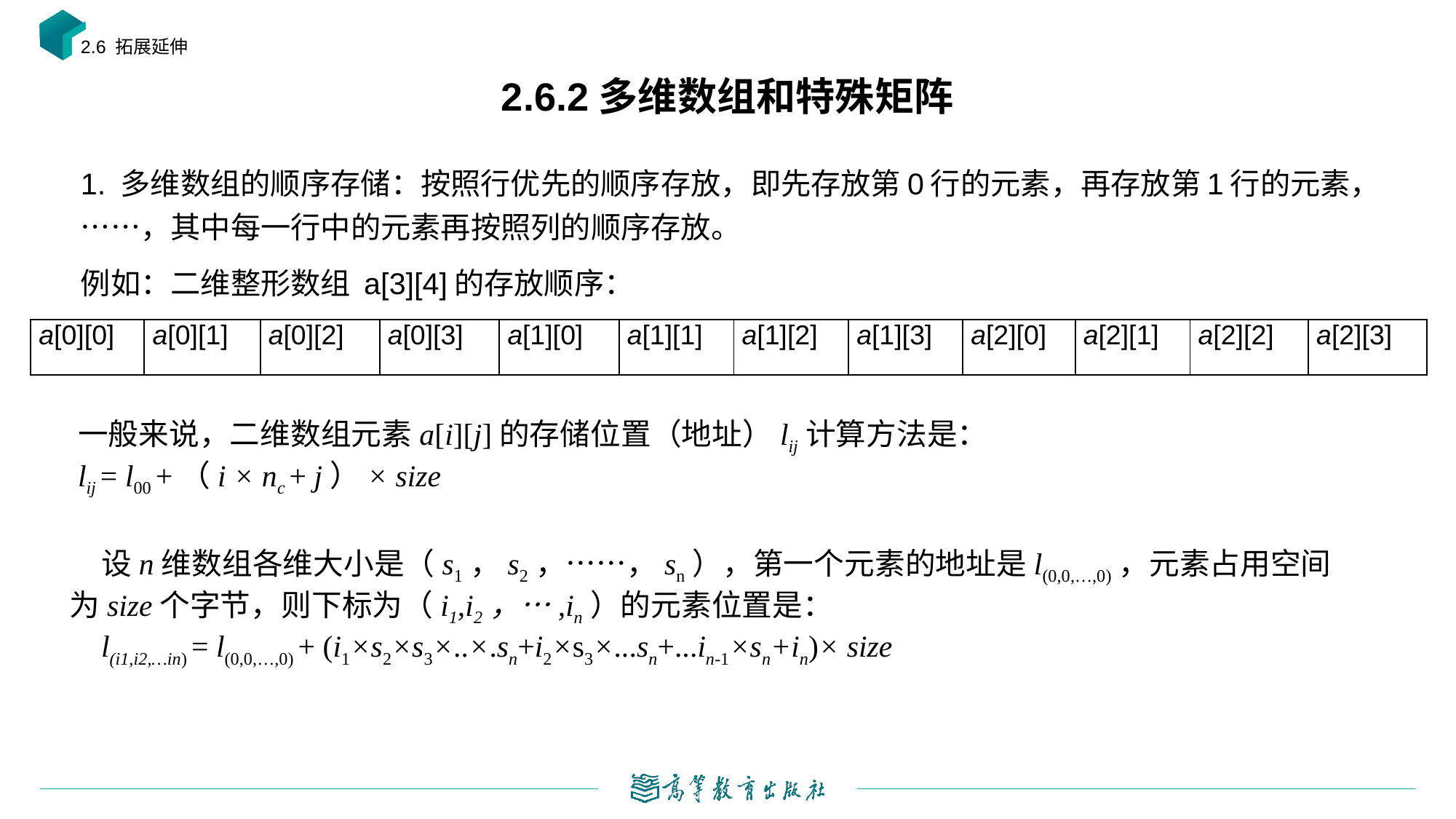

2.6 拓展延伸

# 2.6.2多维数组和特殊矩阵
1. 多维数组的顺序存储：按照行优先的顺序存放，即先存放第0行的元素，再存放第1行的元素，……，其中每一行中的元素再按照列的顺序存放。
例如：二维整形数组 a[3][4]的存放顺序：
| a[0][0] | a[0][1] | a[0][2] | a[0][3] | a[1][0] | a[1][1] | a[1][2] | a[1][3] | a[2][0] | a[2][1] | a[2][2] | a[2][3] |
| --- | --- | --- | --- | --- | --- | --- | --- | --- | --- | --- | --- |
一般来说，二维数组元素a[i][j]的存储位置（地址）lij计算方法是：
lij = l00 +（i × nc + j）× size
设n维数组各维大小是（s1，s2，……，sn），第一个元素的地址是l(0,0,…,0)，元素占用空间为size个字节，则下标为（i1,i2，…,in）的元素位置是：
l(i1,i2,…in) = l(0,0,…,0) + (i1×s2×s3×..×.sn+i2×s3×...sn+...in-1×sn+in)× size